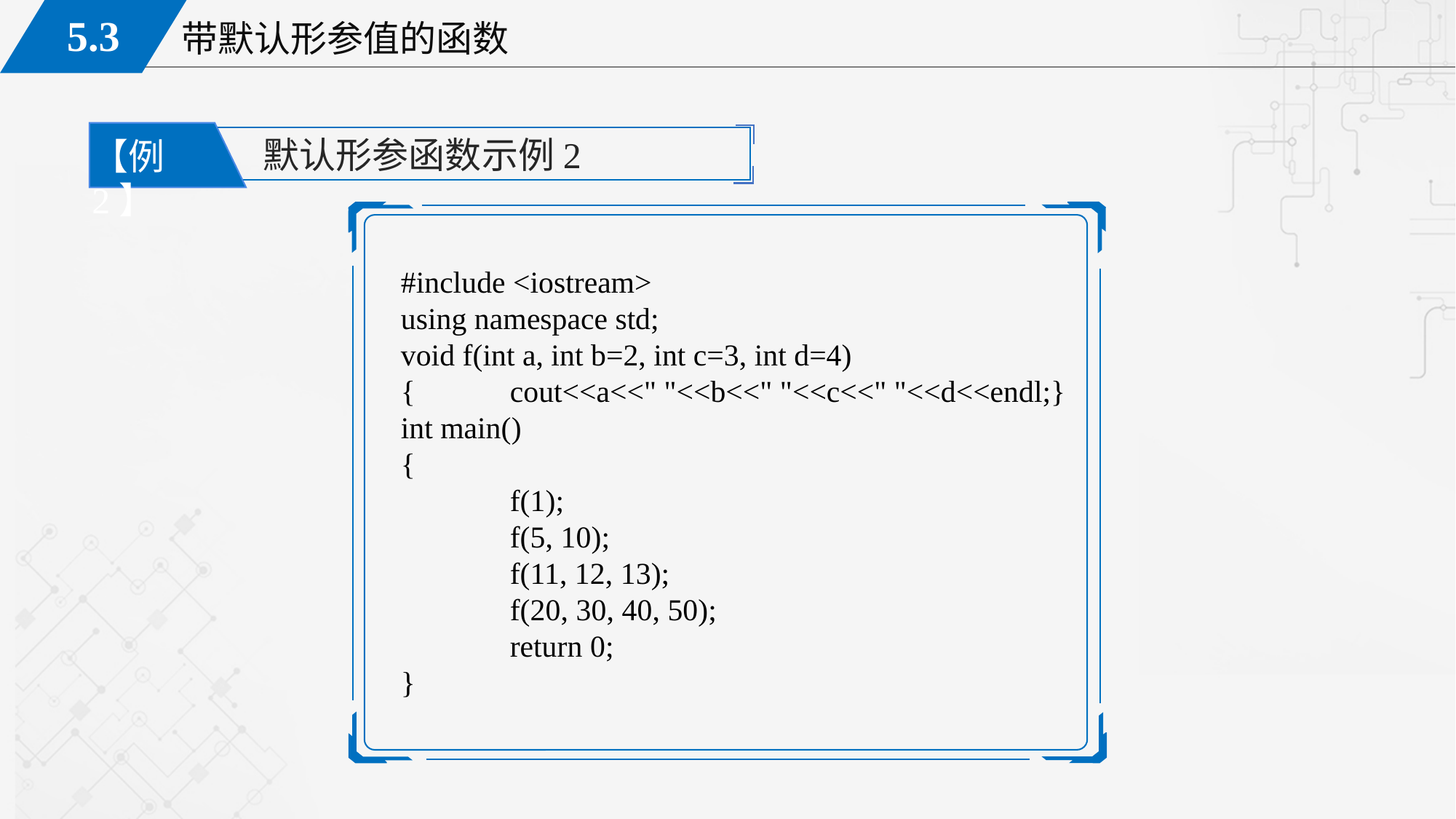

默认形参函数示例2

【例2】

#include <iostream>
using namespace std;
void f(int a, int b=2, int c=3, int d=4)
{	cout<<a<<" "<<b<<" "<<c<<" "<<d<<endl;}
int main()
{
	f(1);
	f(5, 10);
	f(11, 12, 13);
	f(20, 30, 40, 50);
	return 0;
}